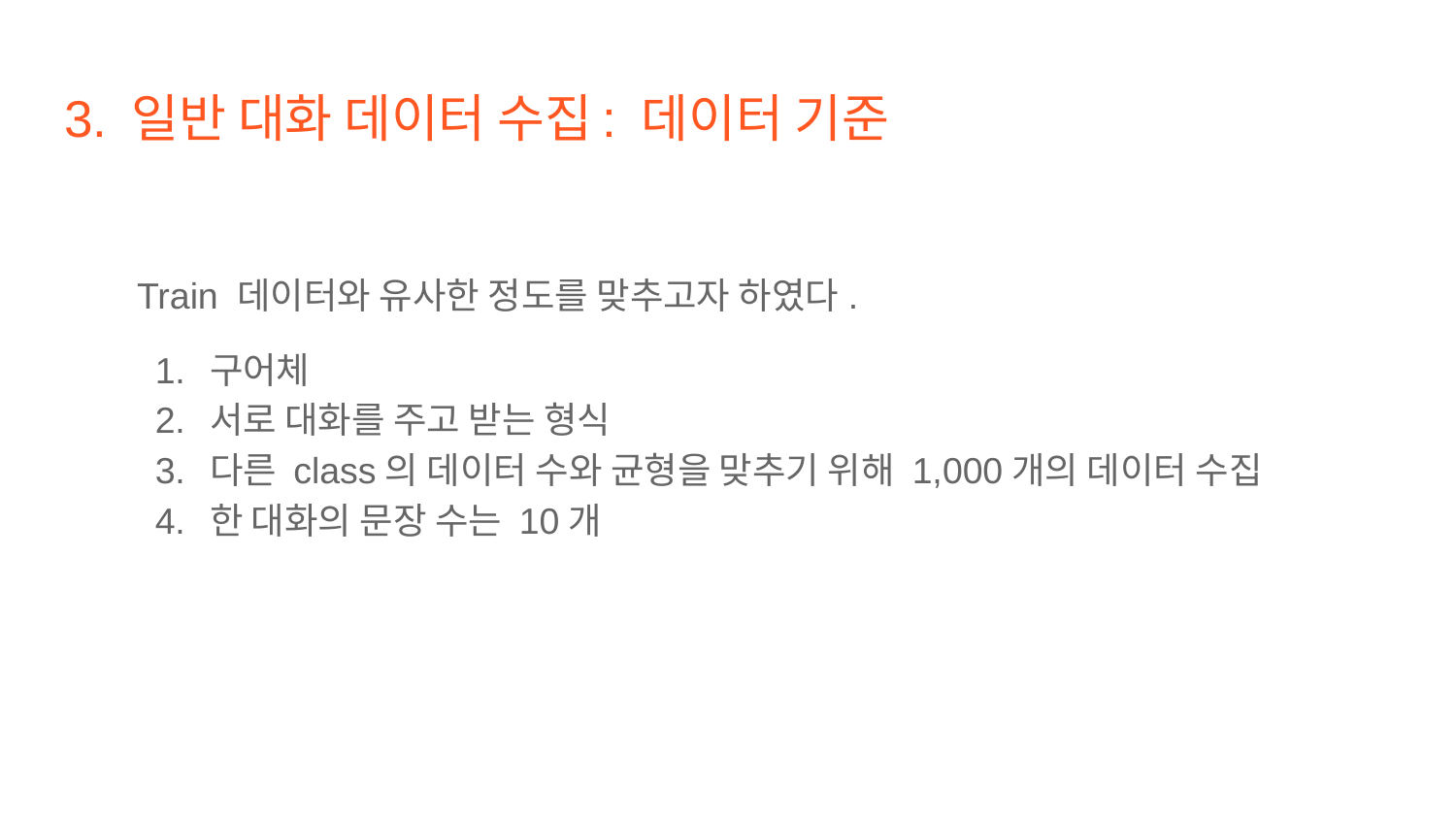

# 3. 일반 대화 데이터 수집: 데이터 기준

Train 데이터와 유사한 정도를 맞추고자 하였다.
구어체
서로 대화를 주고 받는 형식
다른 class의 데이터 수와 균형을 맞추기 위해 1,000개의 데이터 수집
한 대화의 문장 수는 10개